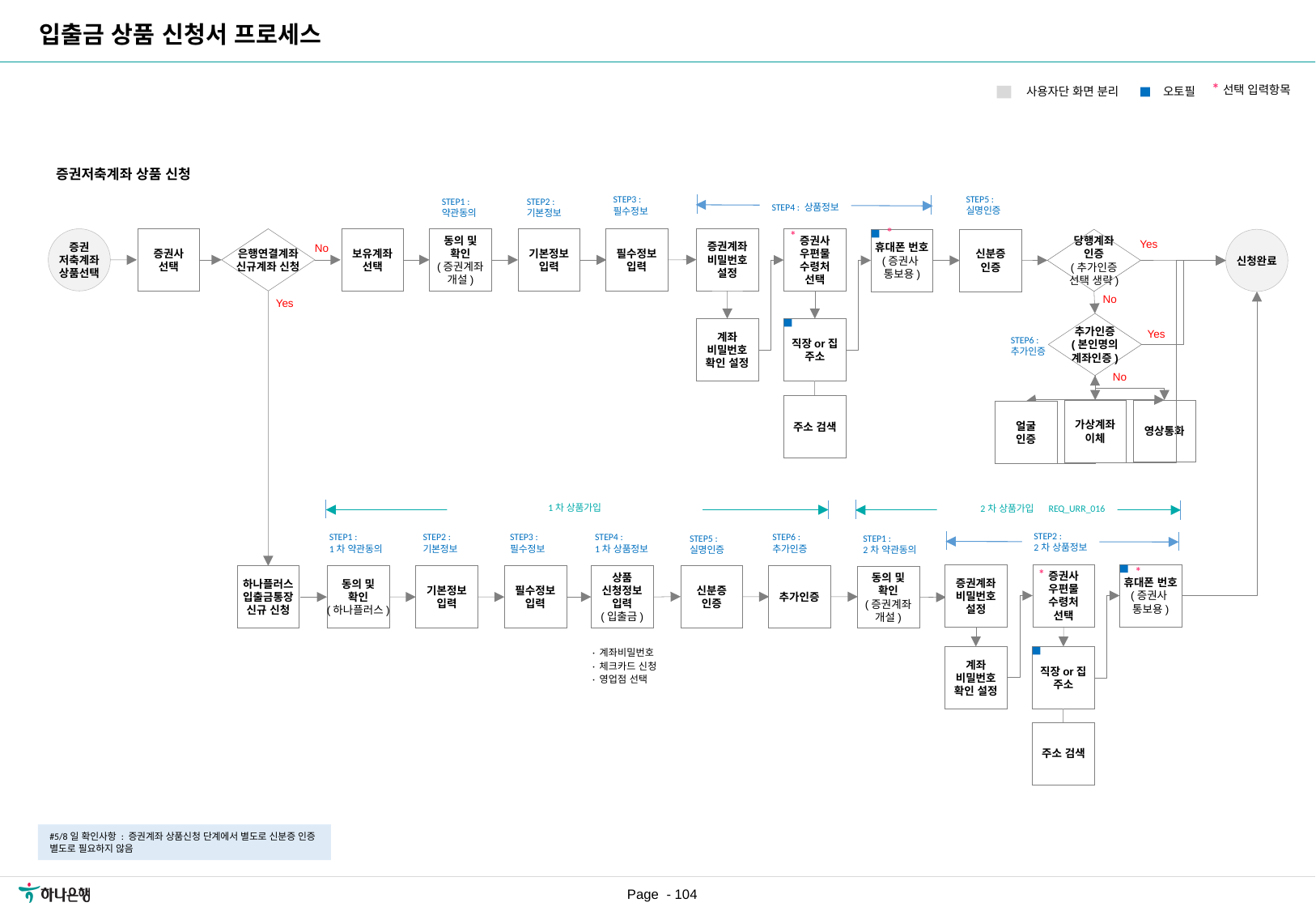

| 요구사항ID |
| --- |
| REQ\_URR\_016 |
| REQ\_URR\_019 |
| REQ\_URR\_024 |
입출금 상품 신청서 프로세스
*선택 입력항목
오토필
사용자단 화면 분리

증권저축계좌 상품 신청
STEP5 :
실명인증
STEP3 :
필수정보

STEP2 :
기본정보
STEP1 :
약관동의
STEP4 : 상품정보
*
*
증권계좌
비밀번호
설정
증권
저축계좌
상품선택
증권사
선택
은행연결계좌
신규계좌 신청
보유계좌
선택
동의 및
확인
(증권계좌
개설)
기본정보
입력
필수정보
입력
증권사
우편물
수령처
선택
당행계좌
인증
(추가인증
선택 생략)
휴대폰 번호
(증권사
통보용)
신청완료
신분증
인증

Yes
No
No
Yes
추가인증
(본인명의
계좌인증)
계좌
비밀번호
확인 설정
직장or집
주소

Yes
STEP6 :
추가인증
No
주소 검색
영상통화
가상계좌
이체
얼굴
인증

1차 상품가입
2차 상품가입
REQ_URR_016
STEP1 :
2차 약관동의
STEP2 :
2차 상품정보
STEP1 :
1차 약관동의
STEP6 :
추가인증
STEP2 :
기본정보
STEP3 :
필수정보
STEP4 :
1차 상품정보

STEP5 :
실명인증
*
*
휴대폰 번호
(증권사
통보용)
증권사
우편물
수령처
선택
증권계좌
비밀번호
설정

신분증
인증
추가인증
하나플러스
입출금통장
신규 신청
동의 및
확인
(하나플러스)
기본정보
입력
필수정보
입력
상품
신청정보
입력
(입출금)
동의 및
확인
(증권계좌
개설)
· 계좌비밀번호
· 체크카드 신청
· 영업점 선택
계좌
비밀번호
확인 설정
직장or집
주소

주소 검색
#5/8일 확인사항 : 증권계좌 상품신청 단계에서 별도로 신분증 인증 별도로 필요하지 않음